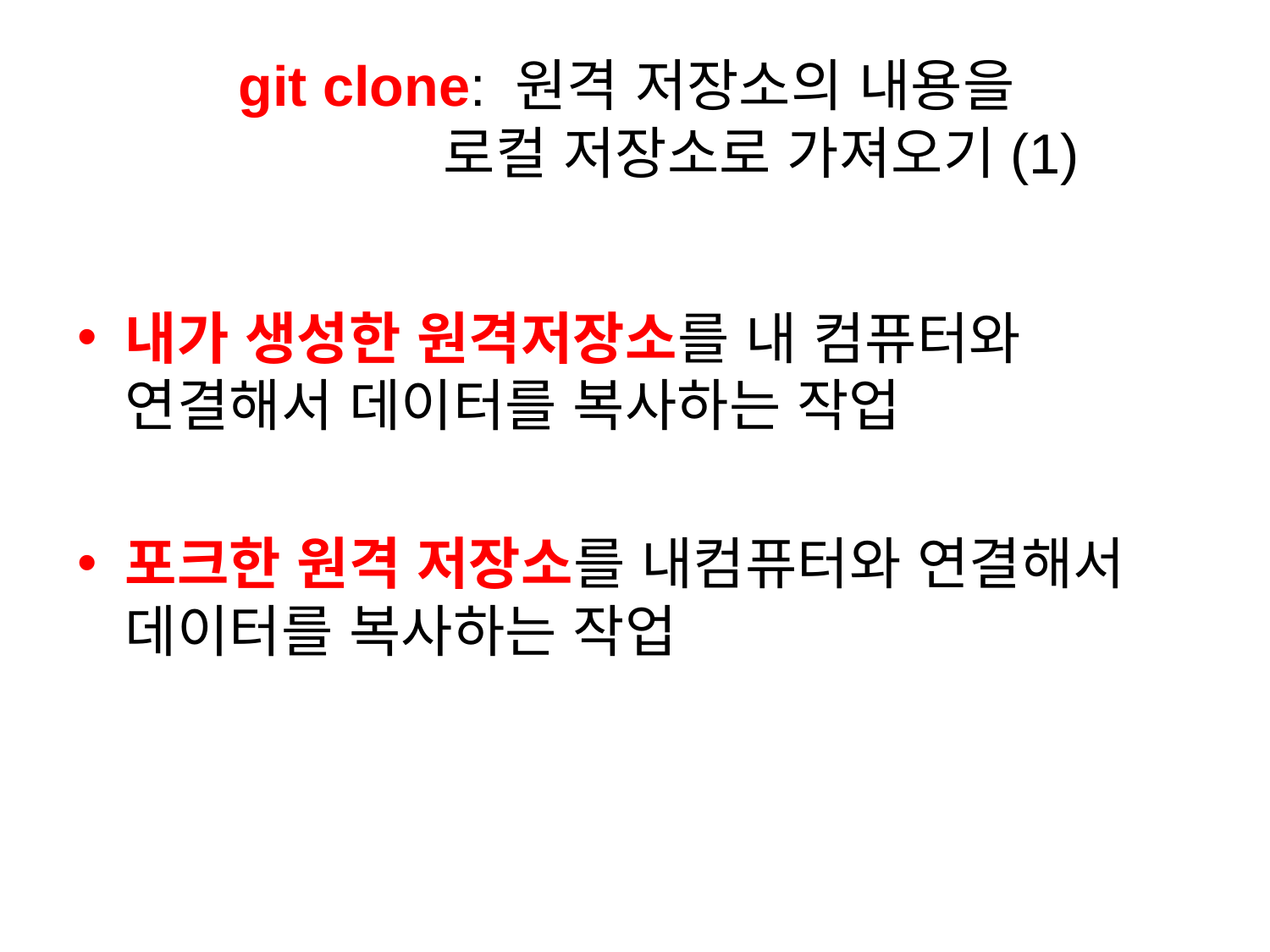

# git clone: 원격 저장소의 내용을 로컬 저장소로 가져오기(1)
내가 생성한 원격저장소를 내 컴퓨터와 연결해서 데이터를 복사하는 작업

포크한 원격 저장소를 내컴퓨터와 연결해서 데이터를 복사하는 작업